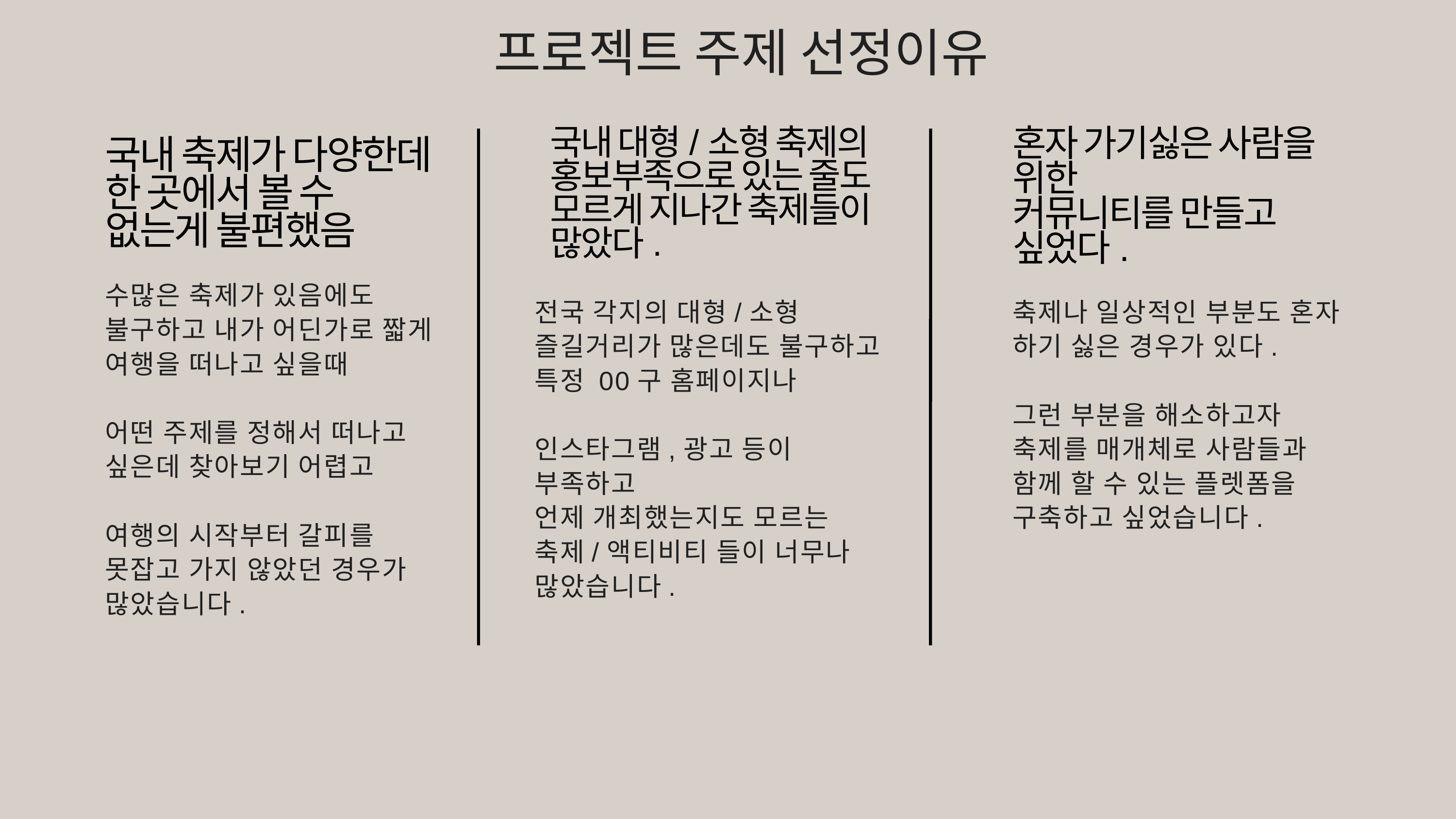

프로젝트 주제 선정이유

국내 대형/소형 축제의
홍보부족으로 있는 줄도
모르게 지나간 축제들이
많았다.

혼자 가기싫은 사람을 위한
커뮤니티를 만들고 싶었다.
국내 축제가 다양한데 한 곳에서 볼 수 없는게 불편했음
수많은 축제가 있음에도
불구하고 내가 어딘가로 짧게 여행을 떠나고 싶을때

어떤 주제를 정해서 떠나고 싶은데 찾아보기 어렵고

여행의 시작부터 갈피를 못잡고 가지 않았던 경우가 많았습니다.
전국 각지의 대형/소형
즐길거리가 많은데도 불구하고
특정 00구 홈페이지나

인스타그램,광고 등이 부족하고
언제 개최했는지도 모르는
축제/액티비티 들이 너무나
많았습니다.

축제나 일상적인 부분도 혼자 하기 싫은 경우가 있다.

그런 부분을 해소하고자
축제를 매개체로 사람들과
함께 할 수 있는 플렛폼을
구축하고 싶었습니다.